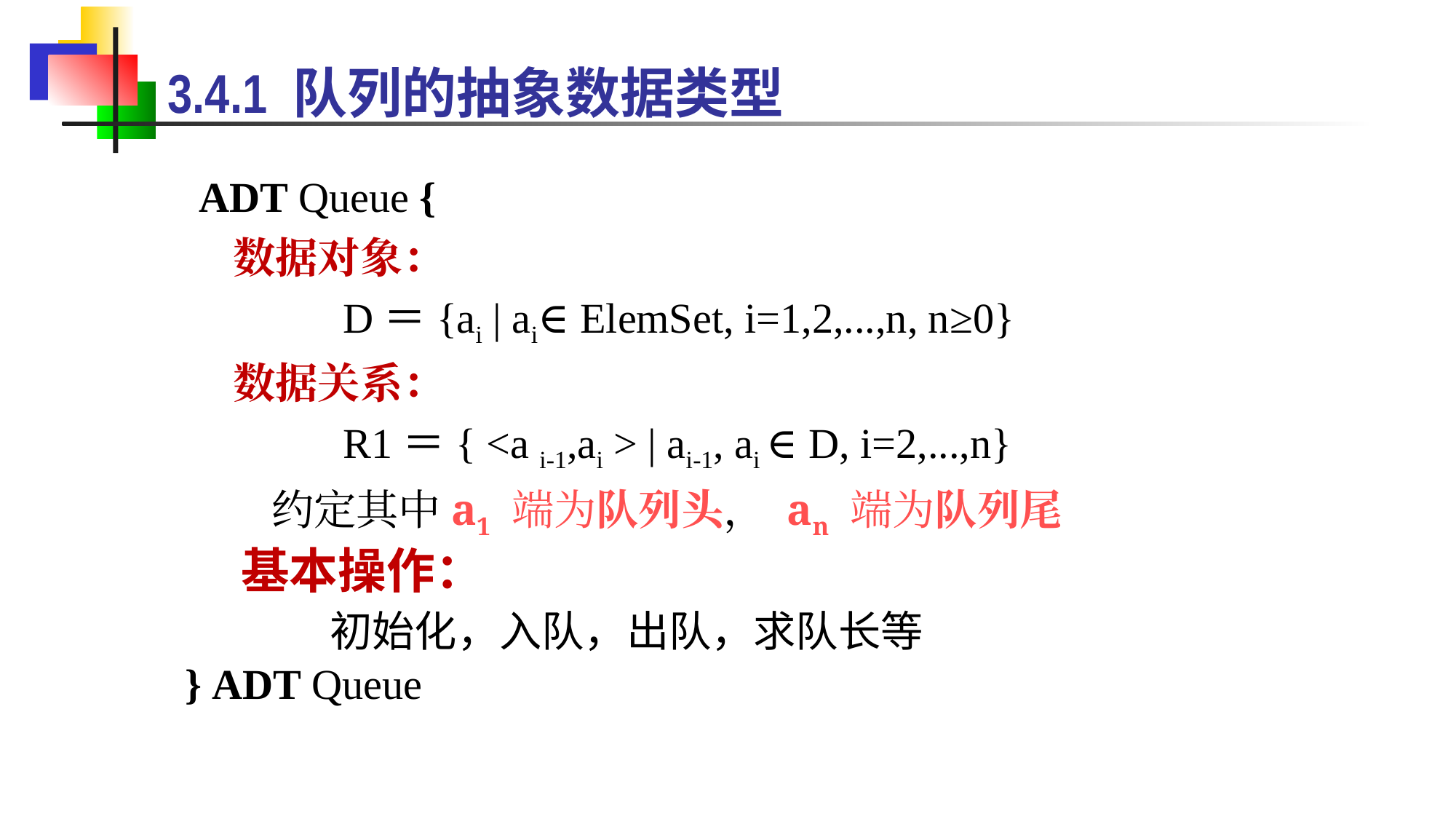

3.4.1 队列的抽象数据类型
 ADT Queue {
    数据对象：
               D＝{ai | ai∈ElemSet, i=1,2,...,n, n≥0}
    数据关系：
               R1＝{ <a i-1,ai > | ai-1, ai ∈D, i=2,...,n}
       约定其中a1 端为队列头， an 端为队列尾
    基本操作：
            初始化，入队，出队，求队长等
} ADT Queue